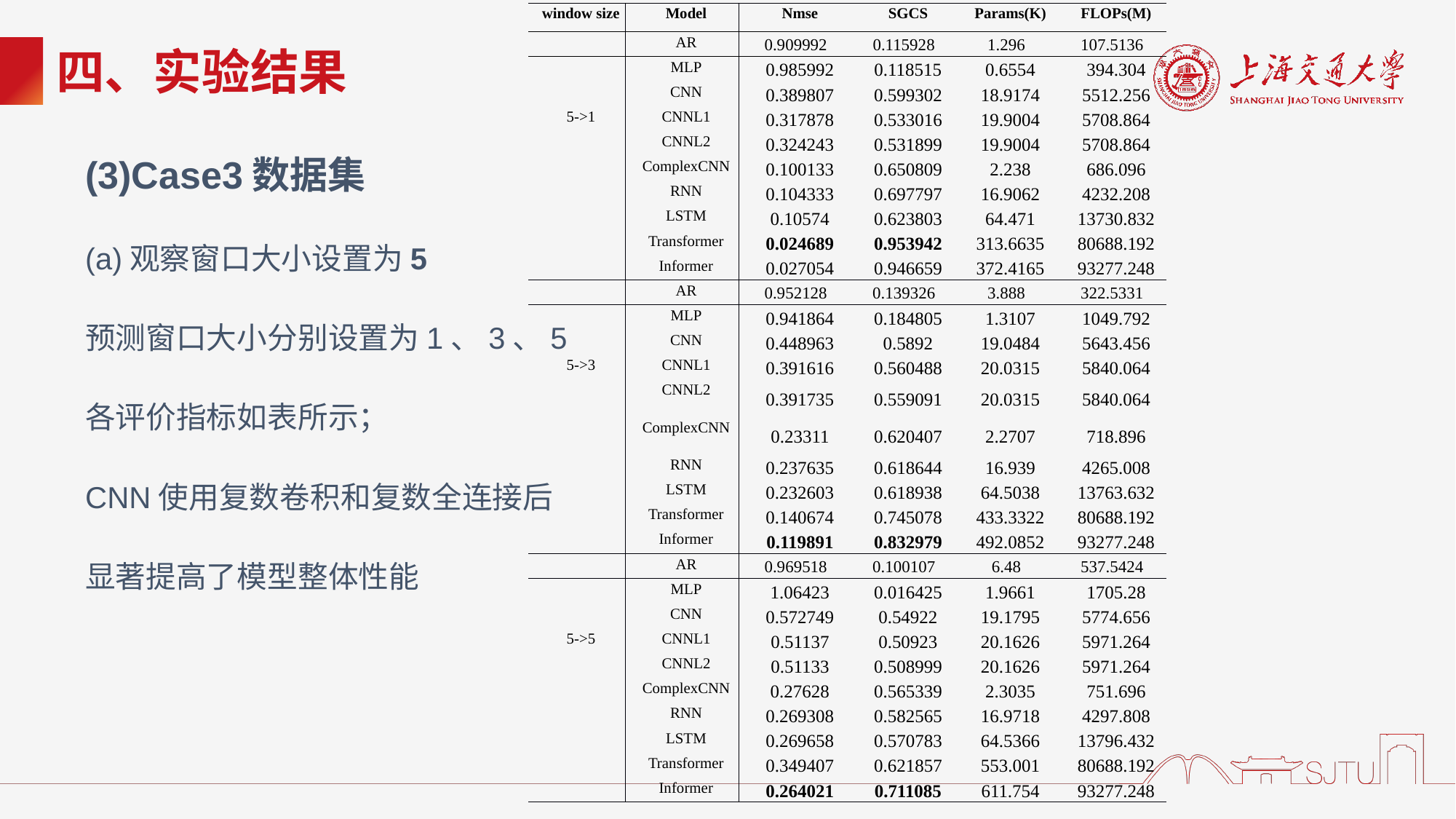

| window size | Model | Nmse | SGCS | Params(K) | FLOPs(M) |
| --- | --- | --- | --- | --- | --- |
|  | AR | 0.909992 | 0.115928 | 1.296 | 107.5136 |
|  | MLP | 0.985992 | 0.118515 | 0.6554 | 394.304 |
|  | CNN | 0.389807 | 0.599302 | 18.9174 | 5512.256 |
| 5->1 | CNNL1 | 0.317878 | 0.533016 | 19.9004 | 5708.864 |
|  | CNNL2 | 0.324243 | 0.531899 | 19.9004 | 5708.864 |
|  | ComplexCNN | 0.100133 | 0.650809 | 2.238 | 686.096 |
|  | RNN | 0.104333 | 0.697797 | 16.9062 | 4232.208 |
|  | LSTM | 0.10574 | 0.623803 | 64.471 | 13730.832 |
|  | Transformer | 0.024689 | 0.953942 | 313.6635 | 80688.192 |
|  | Informer | 0.027054 | 0.946659 | 372.4165 | 93277.248 |
|  | AR | 0.952128 | 0.139326 | 3.888 | 322.5331 |
|  | MLP | 0.941864 | 0.184805 | 1.3107 | 1049.792 |
|  | CNN | 0.448963 | 0.5892 | 19.0484 | 5643.456 |
| 5->3 | CNNL1 | 0.391616 | 0.560488 | 20.0315 | 5840.064 |
|  | CNNL2 | 0.391735 | 0.559091 | 20.0315 | 5840.064 |
|  | ComplexCNN | 0.23311 | 0.620407 | 2.2707 | 718.896 |
|  | RNN | 0.237635 | 0.618644 | 16.939 | 4265.008 |
|  | LSTM | 0.232603 | 0.618938 | 64.5038 | 13763.632 |
|  | Transformer | 0.140674 | 0.745078 | 433.3322 | 80688.192 |
|  | Informer | 0.119891 | 0.832979 | 492.0852 | 93277.248 |
|  | AR | 0.969518 | 0.100107 | 6.48 | 537.5424 |
|  | MLP | 1.06423 | 0.016425 | 1.9661 | 1705.28 |
|  | CNN | 0.572749 | 0.54922 | 19.1795 | 5774.656 |
| 5->5 | CNNL1 | 0.51137 | 0.50923 | 20.1626 | 5971.264 |
|  | CNNL2 | 0.51133 | 0.508999 | 20.1626 | 5971.264 |
|  | ComplexCNN | 0.27628 | 0.565339 | 2.3035 | 751.696 |
|  | RNN | 0.269308 | 0.582565 | 16.9718 | 4297.808 |
|  | LSTM | 0.269658 | 0.570783 | 64.5366 | 13796.432 |
|  | Transformer | 0.349407 | 0.621857 | 553.001 | 80688.192 |
|  | Informer | 0.264021 | 0.711085 | 611.754 | 93277.248 |
# 四、实验结果
(3)Case3数据集
(a)观察窗口大小设置为5
预测窗口大小分别设置为1、3、5
各评价指标如表所示；
CNN使用复数卷积和复数全连接后
显著提高了模型整体性能